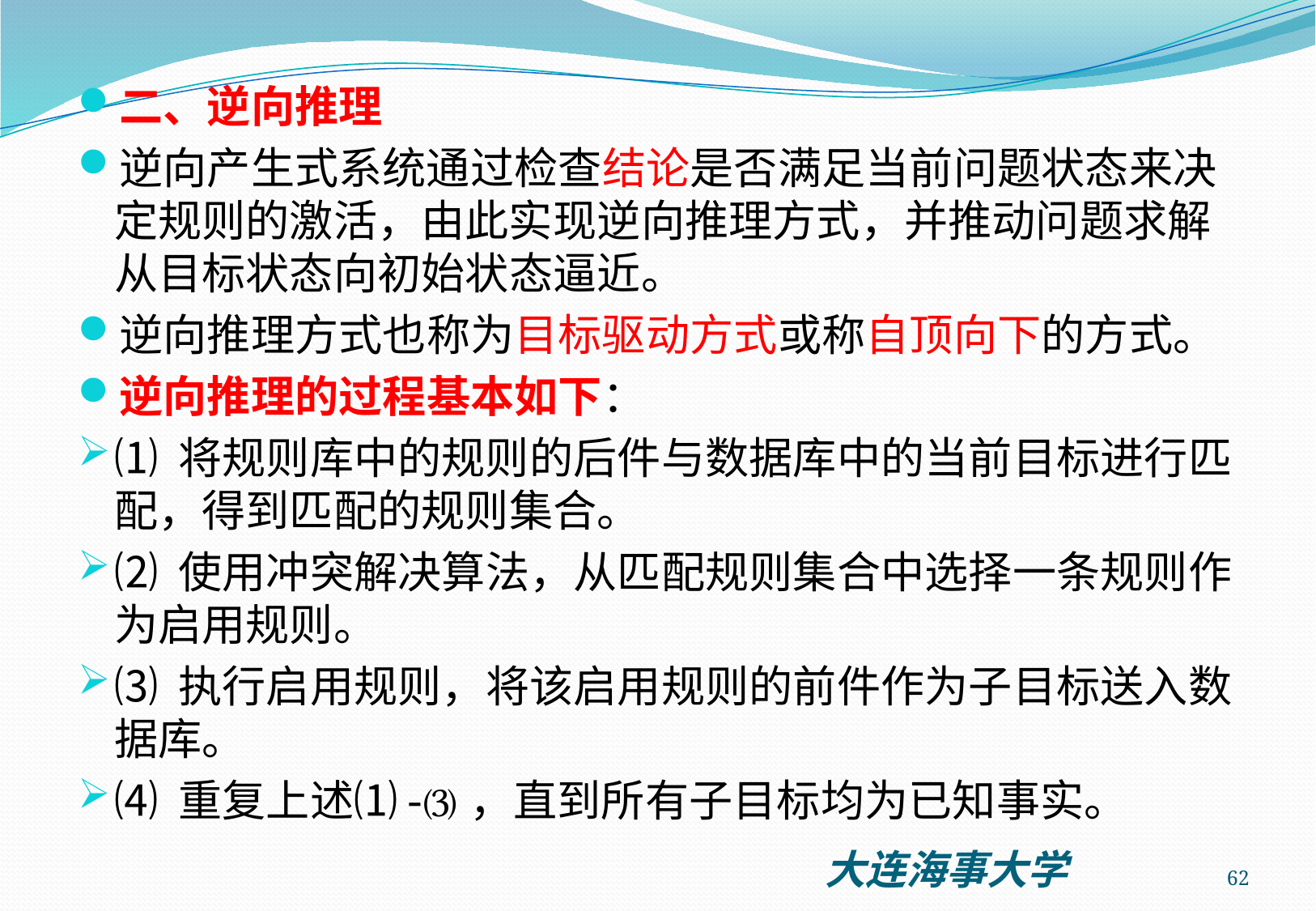

二、逆向推理
逆向产生式系统通过检查结论是否满足当前问题状态来决定规则的激活，由此实现逆向推理方式，并推动问题求解从目标状态向初始状态逼近。
逆向推理方式也称为目标驱动方式或称自顶向下的方式。
逆向推理的过程基本如下：
⑴ 将规则库中的规则的后件与数据库中的当前目标进行匹配，得到匹配的规则集合。
⑵ 使用冲突解决算法，从匹配规则集合中选择一条规则作为启用规则。
⑶ 执行启用规则，将该启用规则的前件作为子目标送入数据库。
⑷ 重复上述⑴-⑶，直到所有子目标均为已知事实。
62